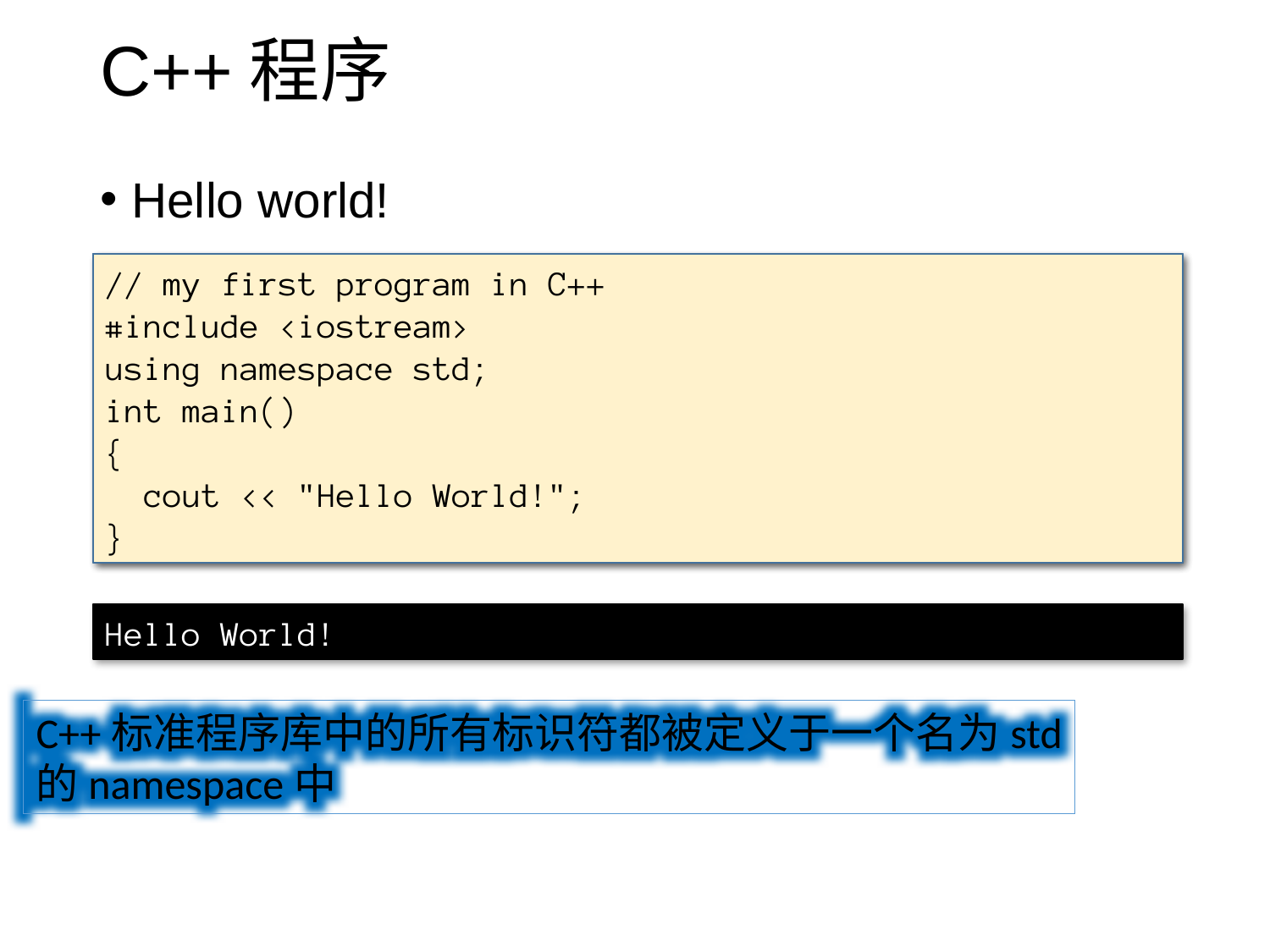

# C++程序
Hello world!
// my first program in C++
#include <iostream>

int main()
{
  std::cout << "Hello World!";
}
// my first program in C++
#include <iostream>
using namespace std;
int main()
{
  cout << "Hello World!";
}
Hello World!
C++标准程序库中的所有标识符都被定义于一个名为std
的namespace中